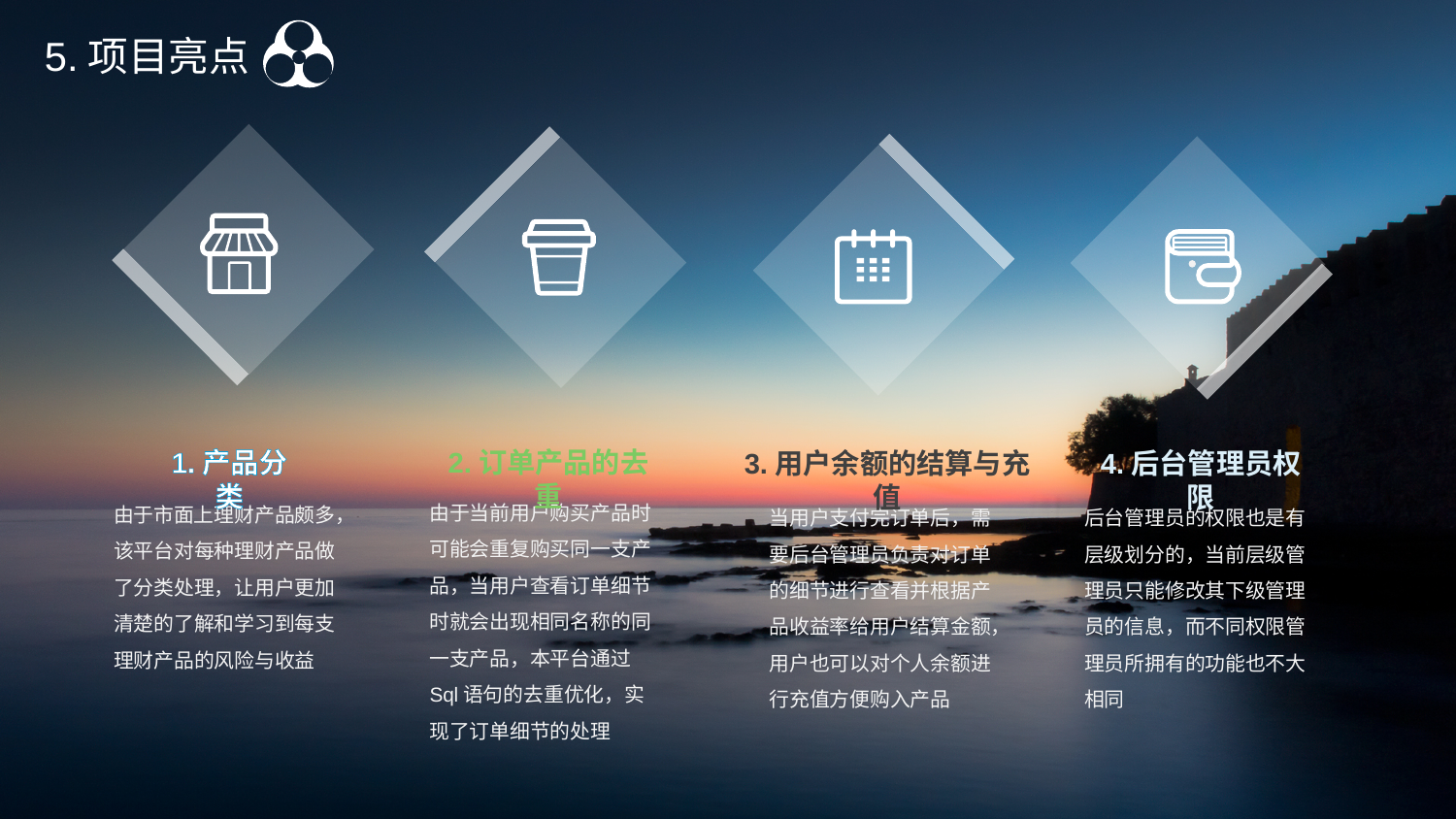

5.项目亮点

3.用户余额的结算与充值
当用户支付完订单后，需要后台管理员负责对订单的细节进行查看并根据产品收益率给用户结算金额，用户也可以对个人余额进行充值方便购入产品

1.产品分类
由于市面上理财产品颇多，该平台对每种理财产品做了分类处理，让用户更加清楚的了解和学习到每支理财产品的风险与收益

4.后台管理员权限
后台管理员的权限也是有层级划分的，当前层级管理员只能修改其下级管理员的信息，而不同权限管理员所拥有的功能也不大相同

2.订单产品的去重
由于当前用户购买产品时可能会重复购买同一支产品，当用户查看订单细节时就会出现相同名称的同一支产品，本平台通过Sql语句的去重优化，实现了订单细节的处理